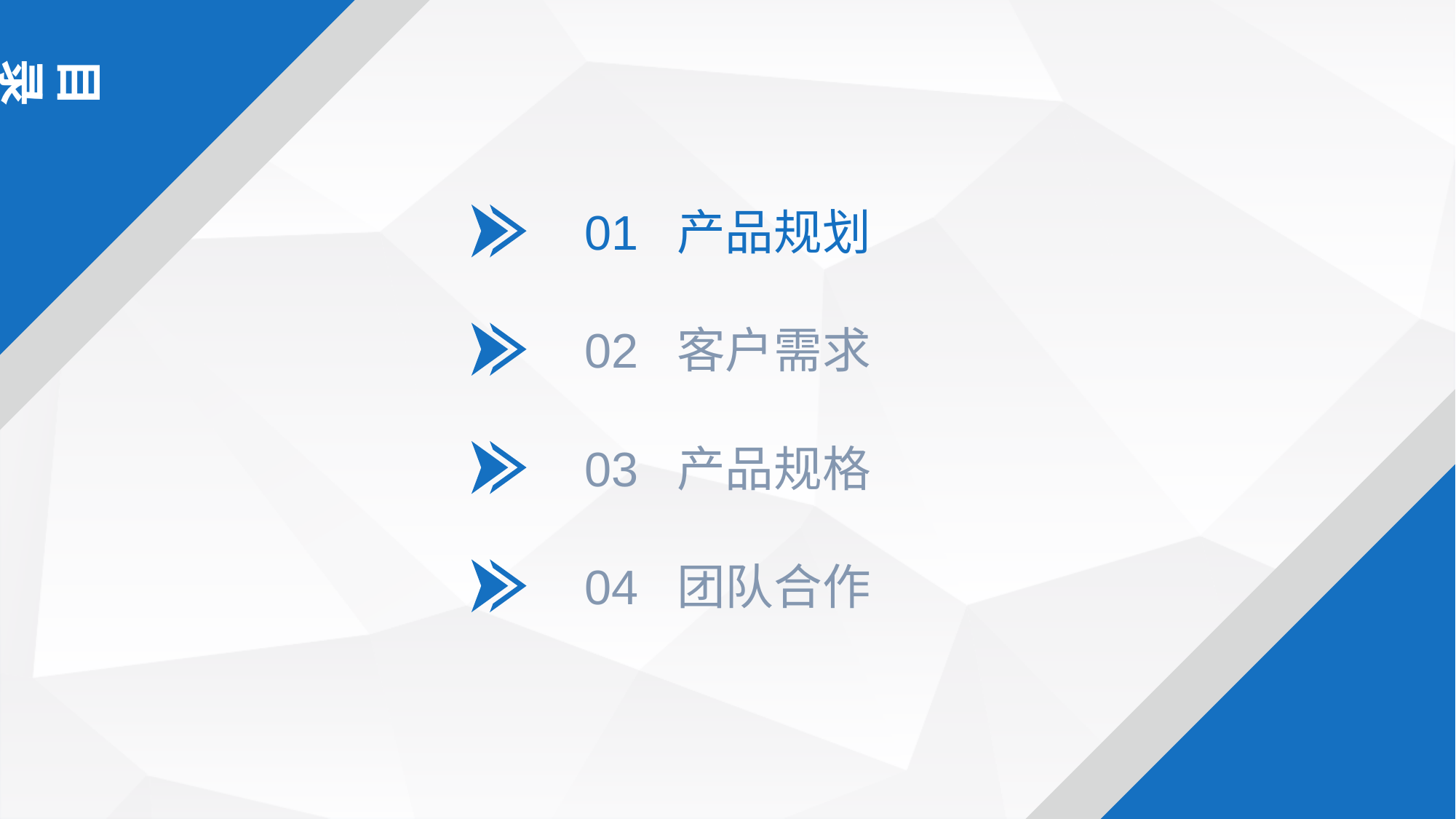

目录
01  产品规划

02  客户需求

03  产品规格

04  团队合作